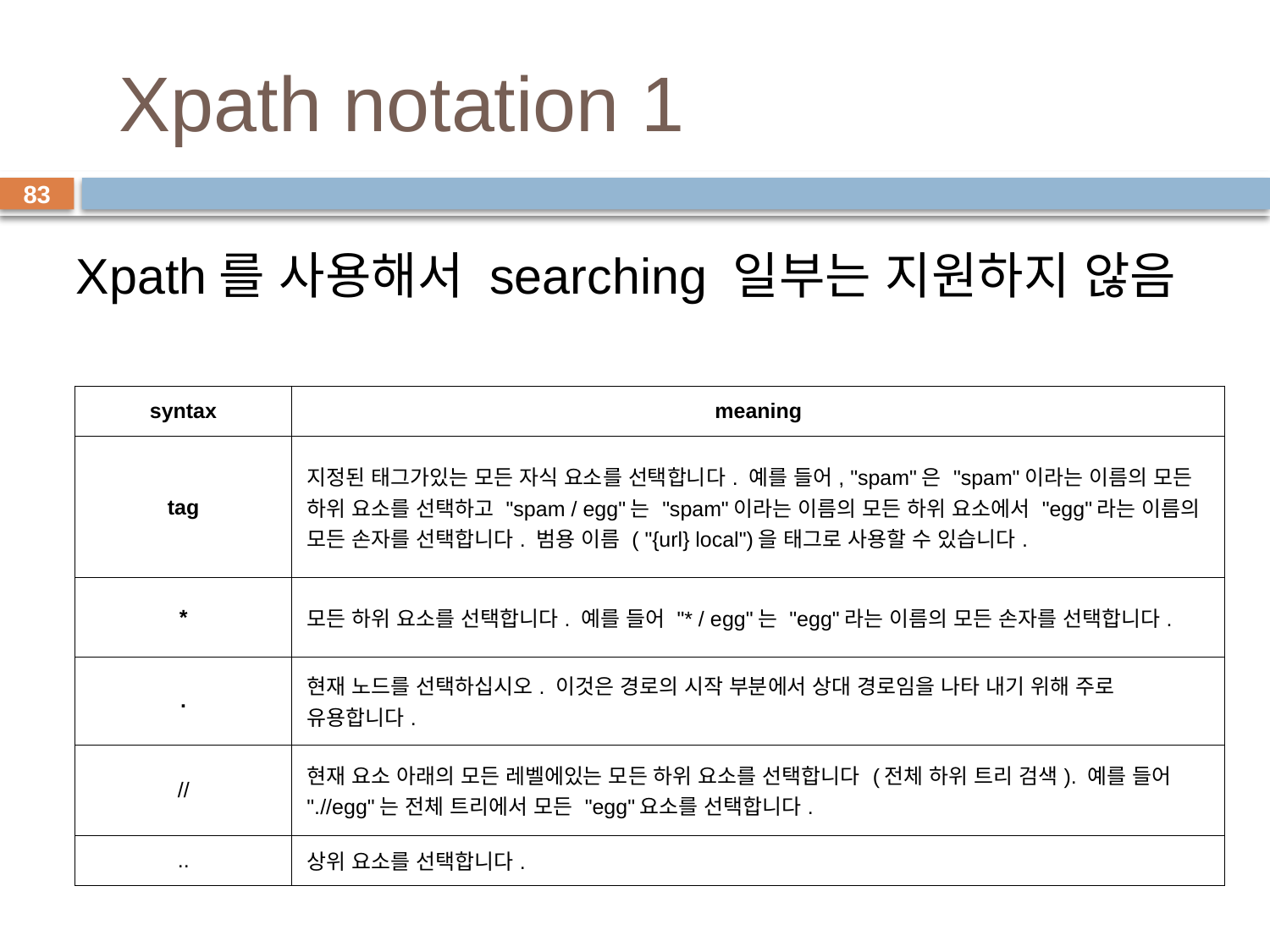

# Xpath notation 1
83
Xpath를 사용해서 searching 일부는 지원하지 않음

| syntax | meaning |
| --- | --- |
| tag | 지정된 태그가있는 모든 자식 요소를 선택합니다. 예를 들어, "spam"은 "spam"이라는 이름의 모든 하위 요소를 선택하고 "spam / egg"는 "spam"이라는 이름의 모든 하위 요소에서 "egg"라는 이름의 모든 손자를 선택합니다. 범용 이름 ( "{url} local")을 태그로 사용할 수 있습니다. |
| \* | 모든 하위 요소를 선택합니다. 예를 들어 "\* / egg"는 "egg"라는 이름의 모든 손자를 선택합니다. |
| . | 현재 노드를 선택하십시오. 이것은 경로의 시작 부분에서 상대 경로임을 나타 내기 위해 주로 유용합니다. |
| // | 현재 요소 아래의 모든 레벨에있는 모든 하위 요소를 선택합니다 (전체 하위 트리 검색). 예를 들어 ".//egg"는 전체 트리에서 모든 "egg"요소를 선택합니다. |
| .. | 상위 요소를 선택합니다. |